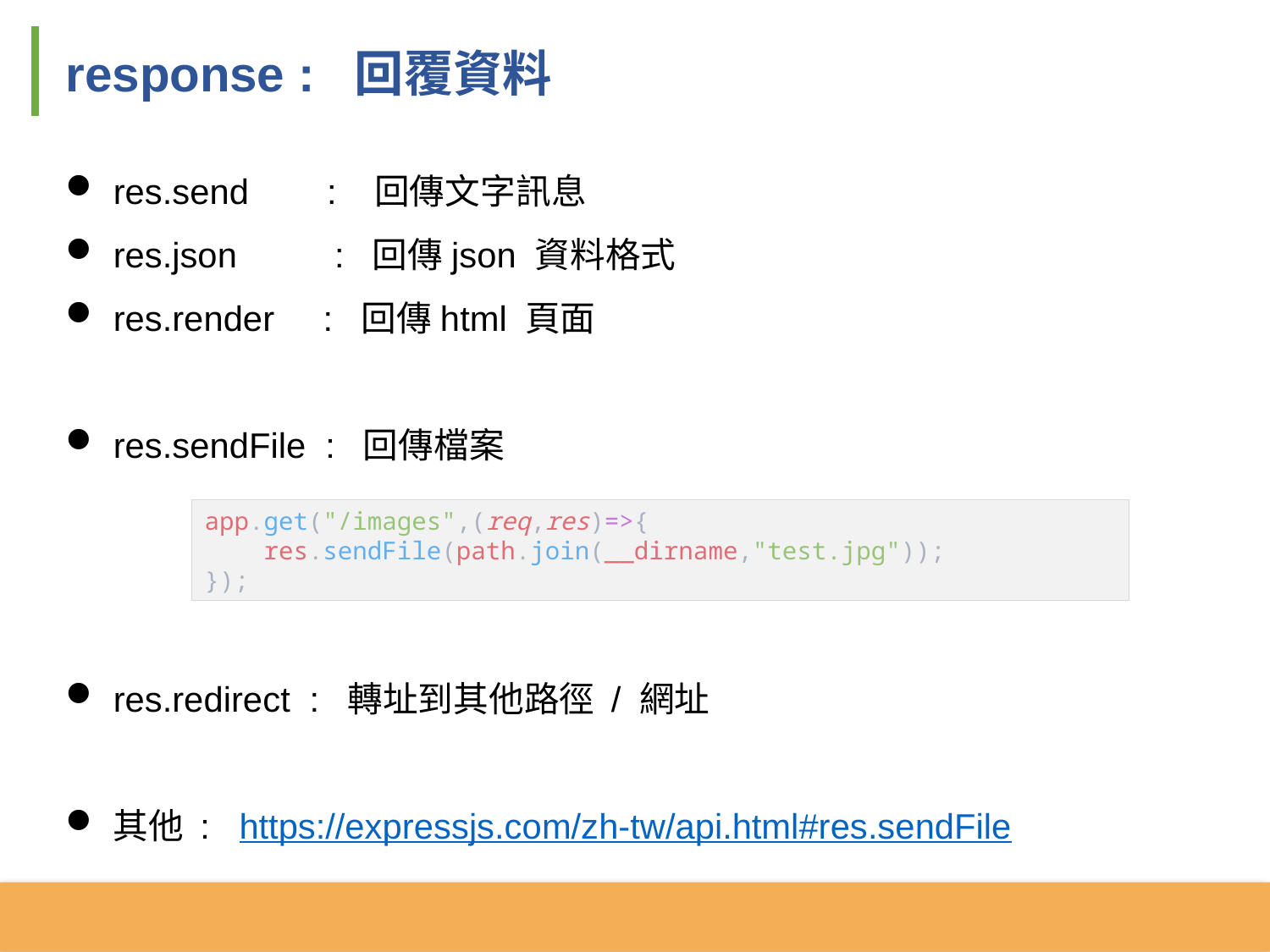

response :  回覆資料
res.send        :   回傳文字訊息
res.json          :  回傳json 資料格式
res.render     :  回傳html 頁面

res.sendFile  :  回傳檔案

res.redirect  :  轉址到其他路徑 / 網址

其他 :   https://expressjs.com/zh-tw/api.html#res.sendFile

app.get("/images",(req,res)=>{
    res.sendFile(path.join(__dirname,"test.jpg"));
});